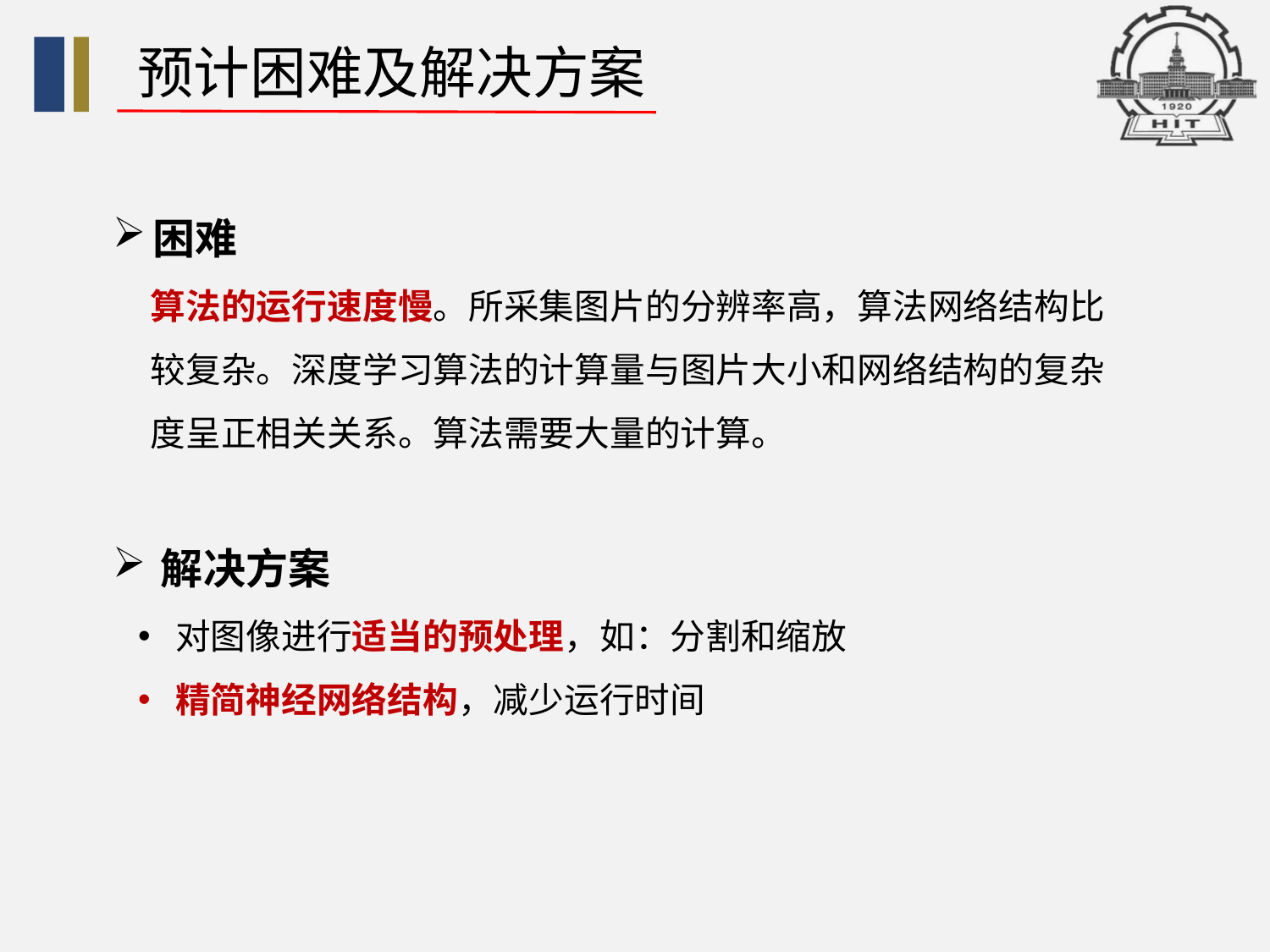

预计困难及解决方案
困难
算法的运行速度慢。所采集图片的分辨率高，算法网络结构比较复杂。深度学习算法的计算量与图片大小和网络结构的复杂度呈正相关关系。算法需要大量的计算。

解决方案
对图像进行适当的预处理，如：分割和缩放
精简神经网络结构，减少运行时间